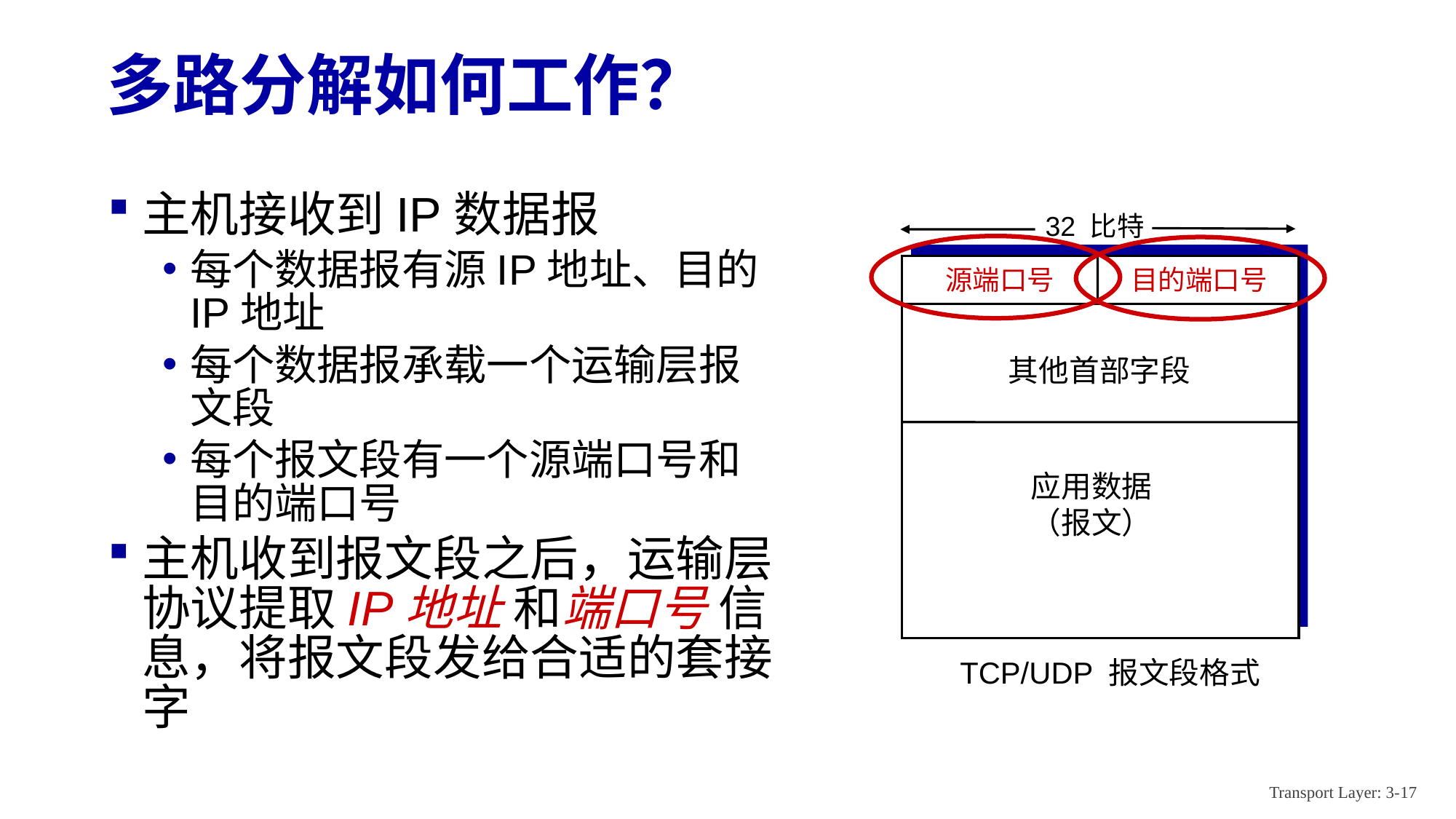

# 多路分解如何工作？
主机接收到IP数据报
每个数据报有源IP地址、目的IP地址
每个数据报承载一个运输层报文段
每个报文段有一个源端口号和目的端口号
主机收到报文段之后，运输层协议提取IP地址 和端口号 信息，将报文段发给合适的套接字
32 比特

源端口号
目的端口号

其他首部字段

应用数据
（报文）
TCP/UDP 报文段格式

Transport Layer: 3-17